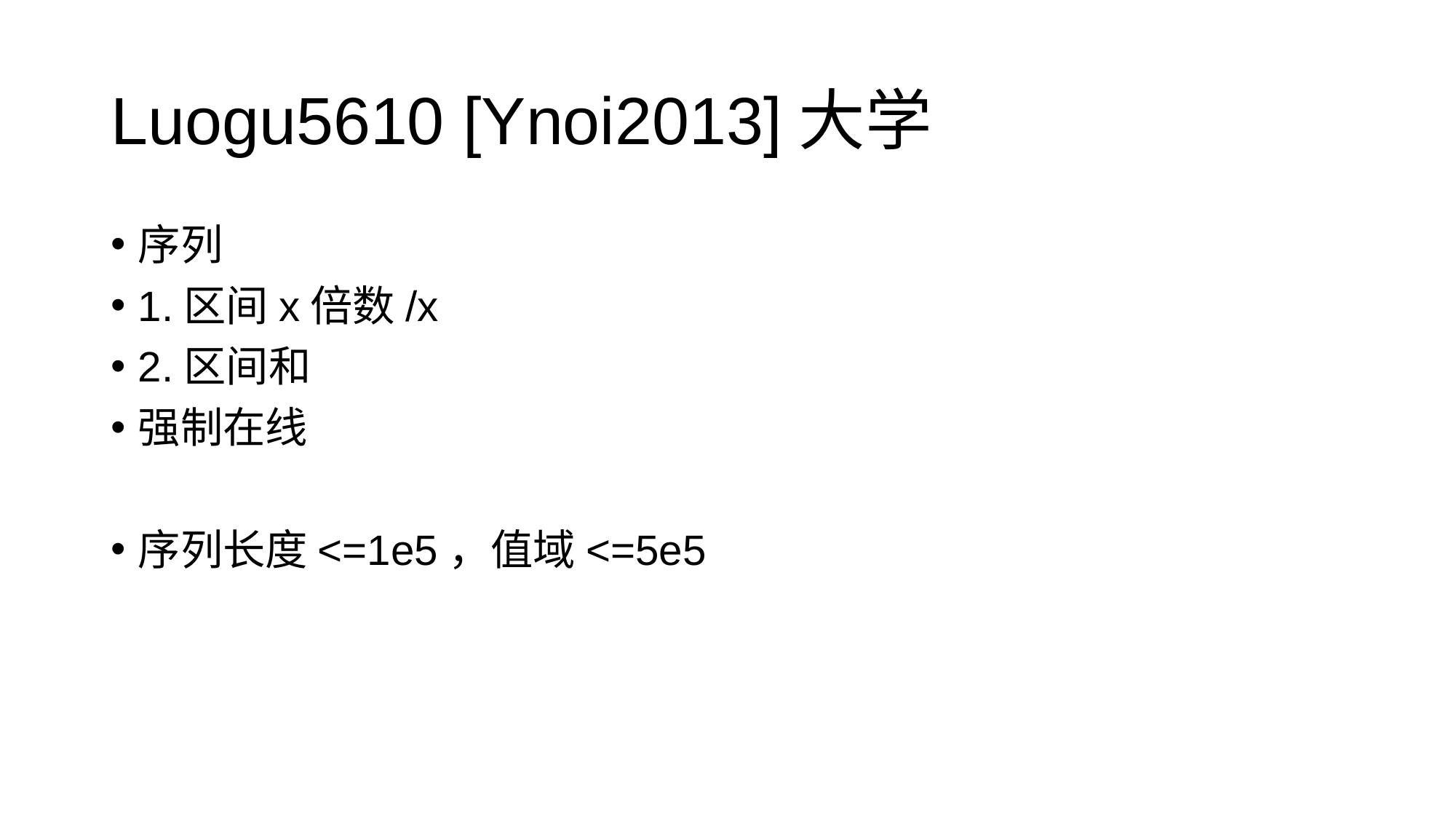

# Luogu5610 [Ynoi2013]大学
序列
1.区间x倍数/x
2.区间和
强制在线

序列长度<=1e5，值域<=5e5